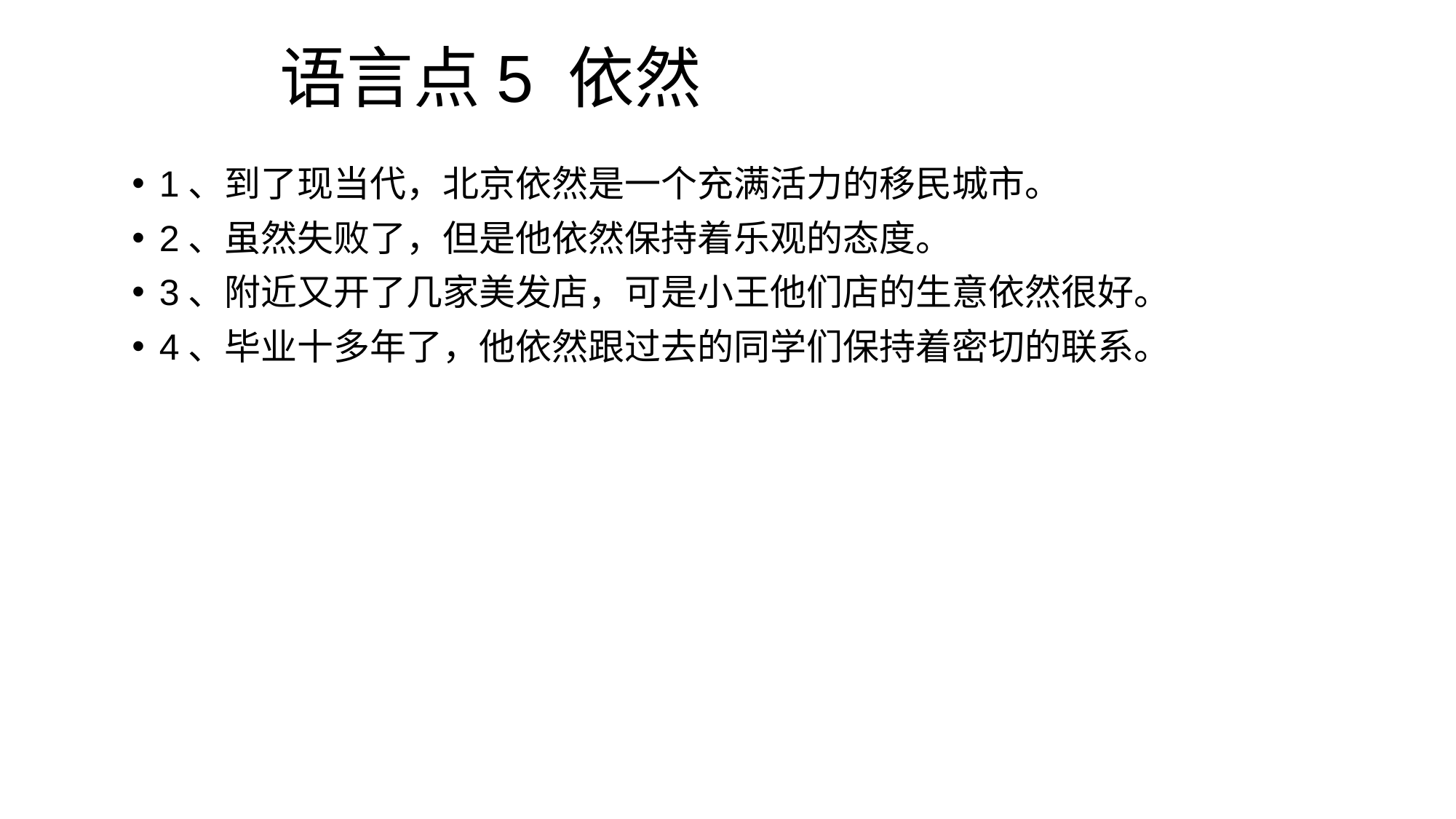

# 语言点5 依然
1、到了现当代，北京依然是一个充满活力的移民城市。
2、虽然失败了，但是他依然保持着乐观的态度。
3、附近又开了几家美发店，可是小王他们店的生意依然很好。
4、毕业十多年了，他依然跟过去的同学们保持着密切的联系。